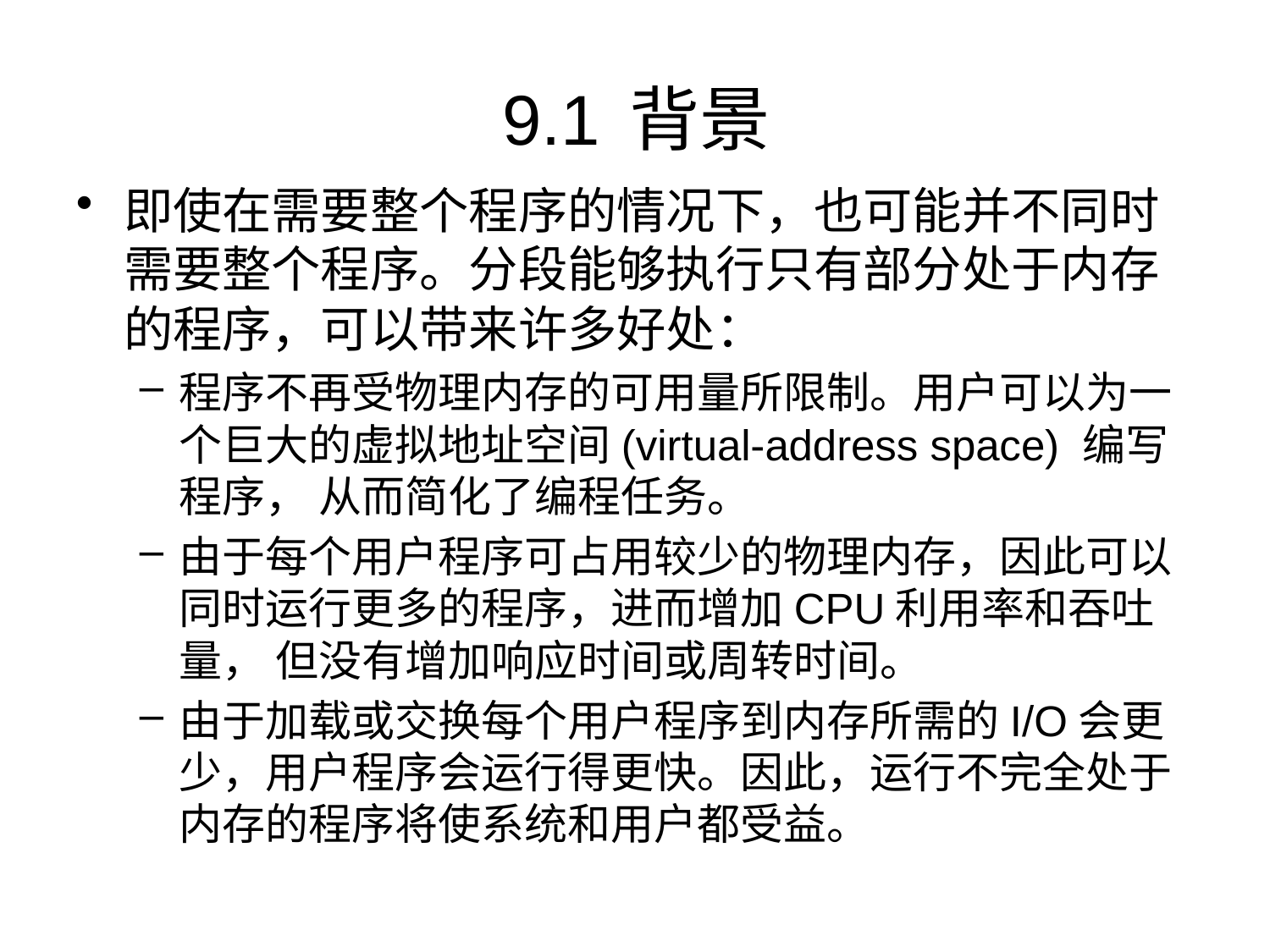

# 9.1	背景
即使在需要整个程序的情况下，也可能并不同时需要整个程序。分段能够执行只有部分处于内存的程序，可以带来许多好处：
程序不再受物理内存的可用量所限制。用户可以为一个巨大的虚拟地址空间(virtual-address space) 编写程序， 从而简化了编程任务。
由于每个用户程序可占用较少的物理内存，因此可以同时运行更多的程序，进而增加CPU利用率和吞吐量， 但没有增加响应时间或周转时间。
由于加载或交换每个用户程序到内存所需的I/O会更少，用户程序会运行得更快。因此，运行不完全处于内存的程序将使系统和用户都受益。